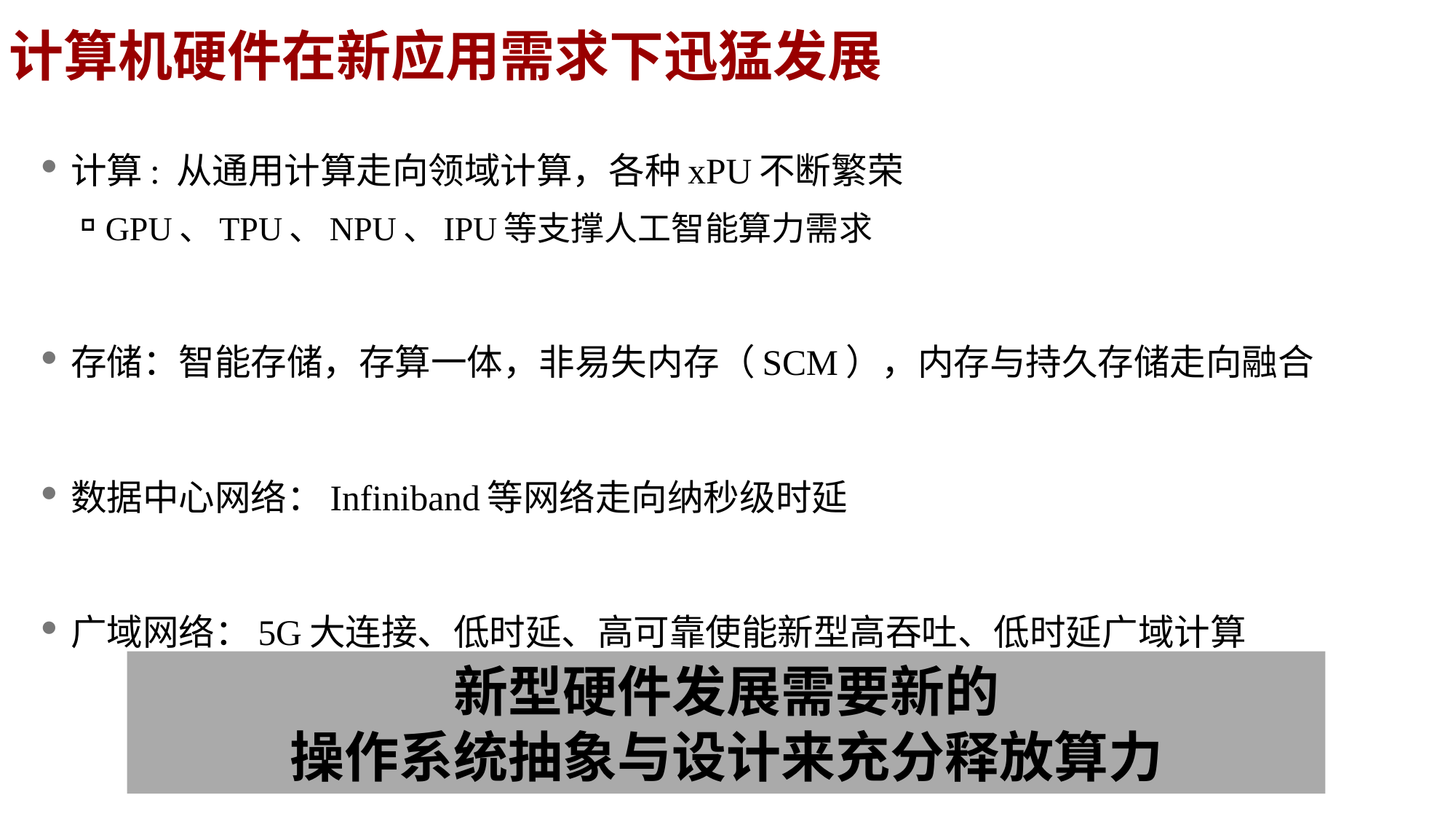

# 计算机硬件在新应用需求下迅猛发展
计算: 从通用计算走向领域计算，各种xPU不断繁荣
GPU、TPU、NPU、IPU等支撑人工智能算力需求

存储：智能存储，存算一体，非易失内存（SCM），内存与持久存储走向融合

数据中心网络：Infiniband等网络走向纳秒级时延

广域网络：5G大连接、低时延、高可靠使能新型高吞吐、低时延广域计算

新型硬件发展需要新的
操作系统抽象与设计来充分释放算力